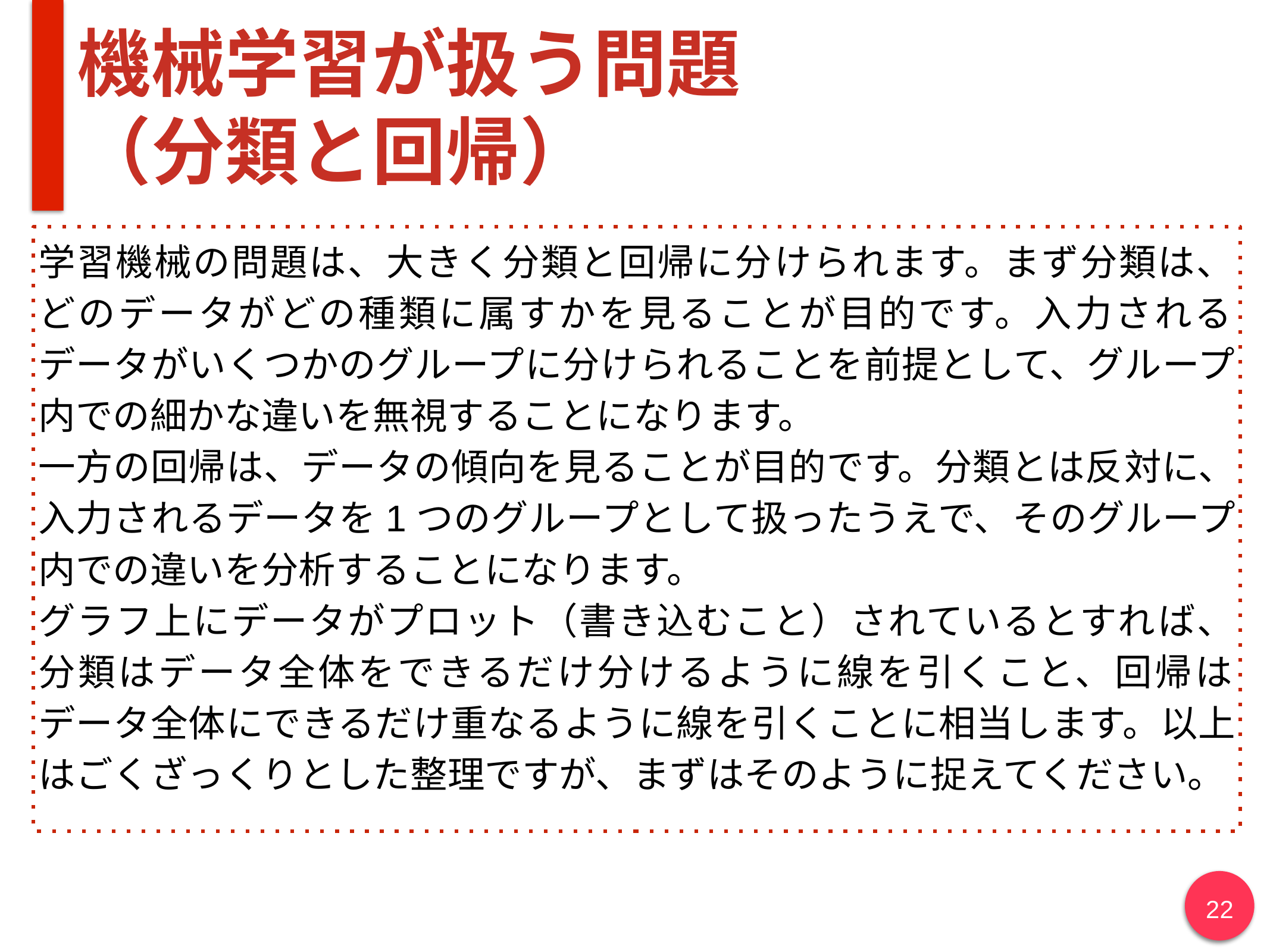

# 機械学習が扱う問題
（分類と回帰）
学習機械の問題は、大きく分類と回帰に分けられます。まず分類は、
どのデータがどの種類に属すかを見ることが目的です。入力される
データがいくつかのグループに分けられることを前提として、グループ内での細かな違いを無視することになります。
一方の回帰は、データの傾向を見ることが目的です。分類とは反対に、入力されるデータを1つのグループとして扱ったうえで、そのグループ内での違いを分析することになります。
グラフ上にデータがプロット（書き込むこと）されているとすれば、
分類はデータ全体をできるだけ分けるように線を引くこと、回帰は
データ全体にできるだけ重なるように線を引くことに相当します。以上はごくざっくりとした整理ですが、まずはそのように捉えてください。
22